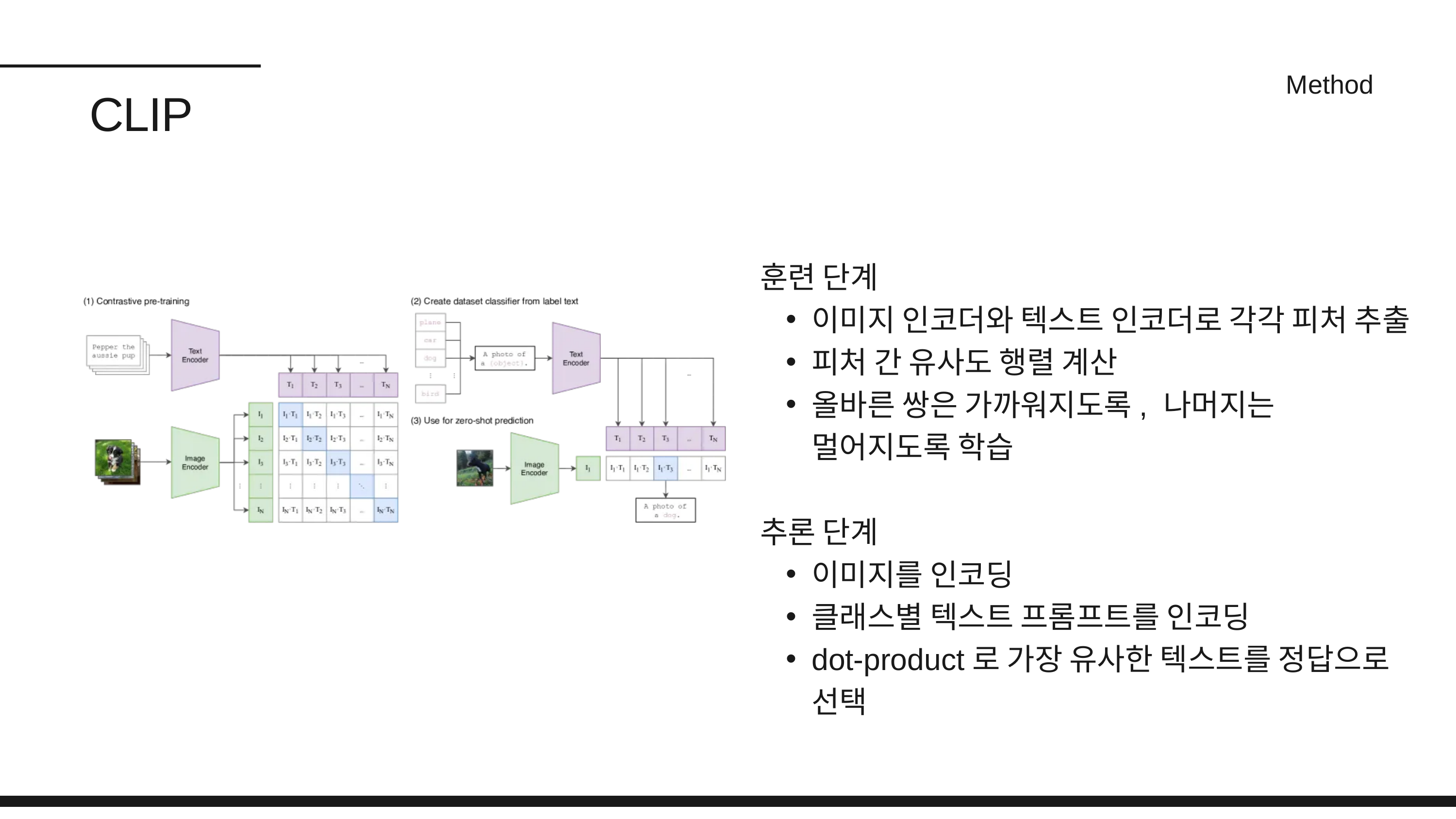

Method

CLIP
훈련 단계
이미지 인코더와 텍스트 인코더로 각각 피처 추출
피처 간 유사도 행렬 계산
올바른 쌍은 가까워지도록, 나머지는 멀어지도록 학습

추론 단계
이미지를 인코딩
클래스별 텍스트 프롬프트를 인코딩
dot-product로 가장 유사한 텍스트를 정답으로 선택